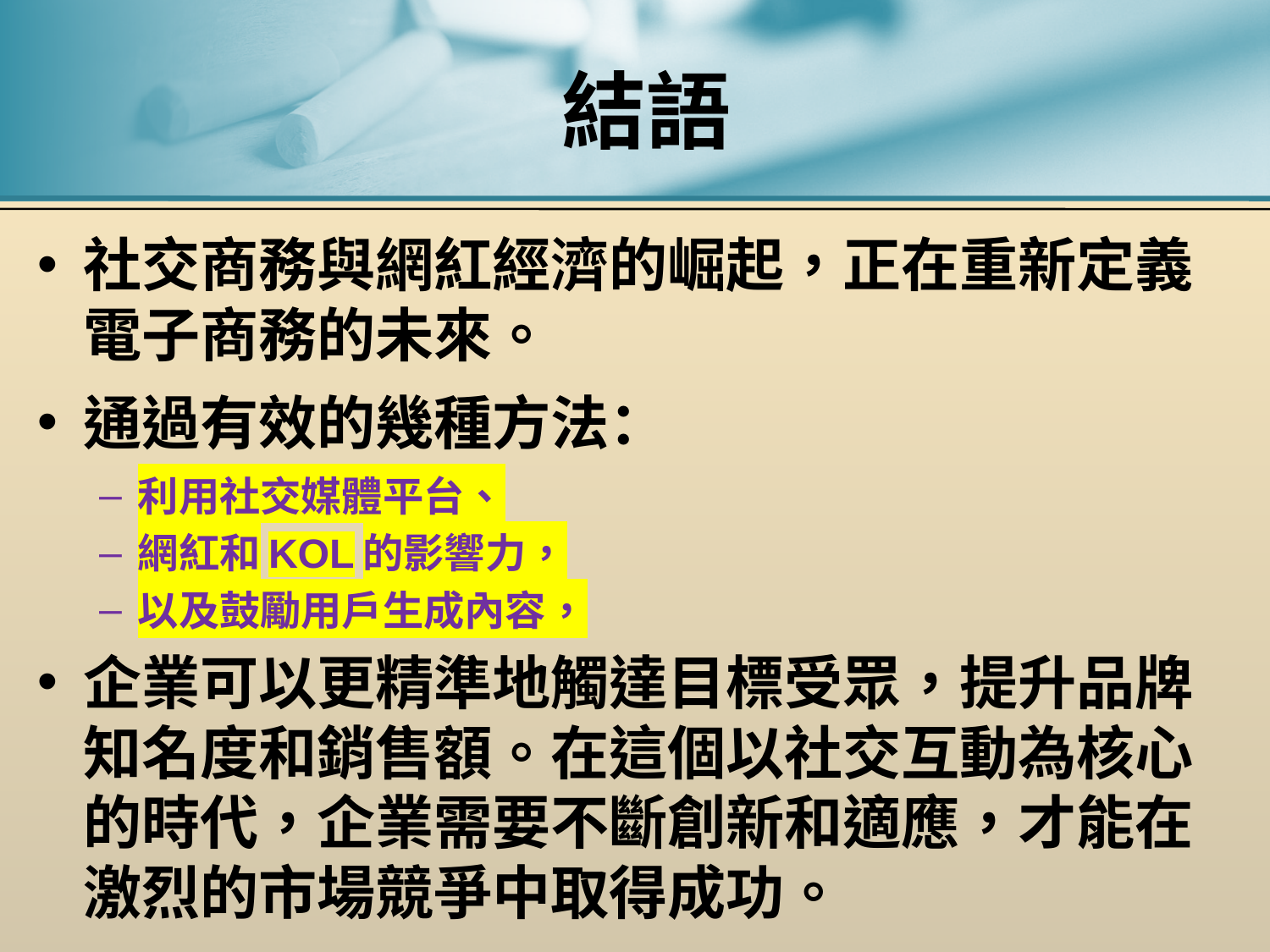

# 結語
社交商務與網紅經濟的崛起，正在重新定義電子商務的未來。
通過有效的幾種方法：
利用社交媒體平台、
網紅和KOL的影響力，
以及鼓勵用戶生成內容，
企業可以更精準地觸達目標受眾，提升品牌知名度和銷售額。在這個以社交互動為核心的時代，企業需要不斷創新和適應，才能在激烈的市場競爭中取得成功。